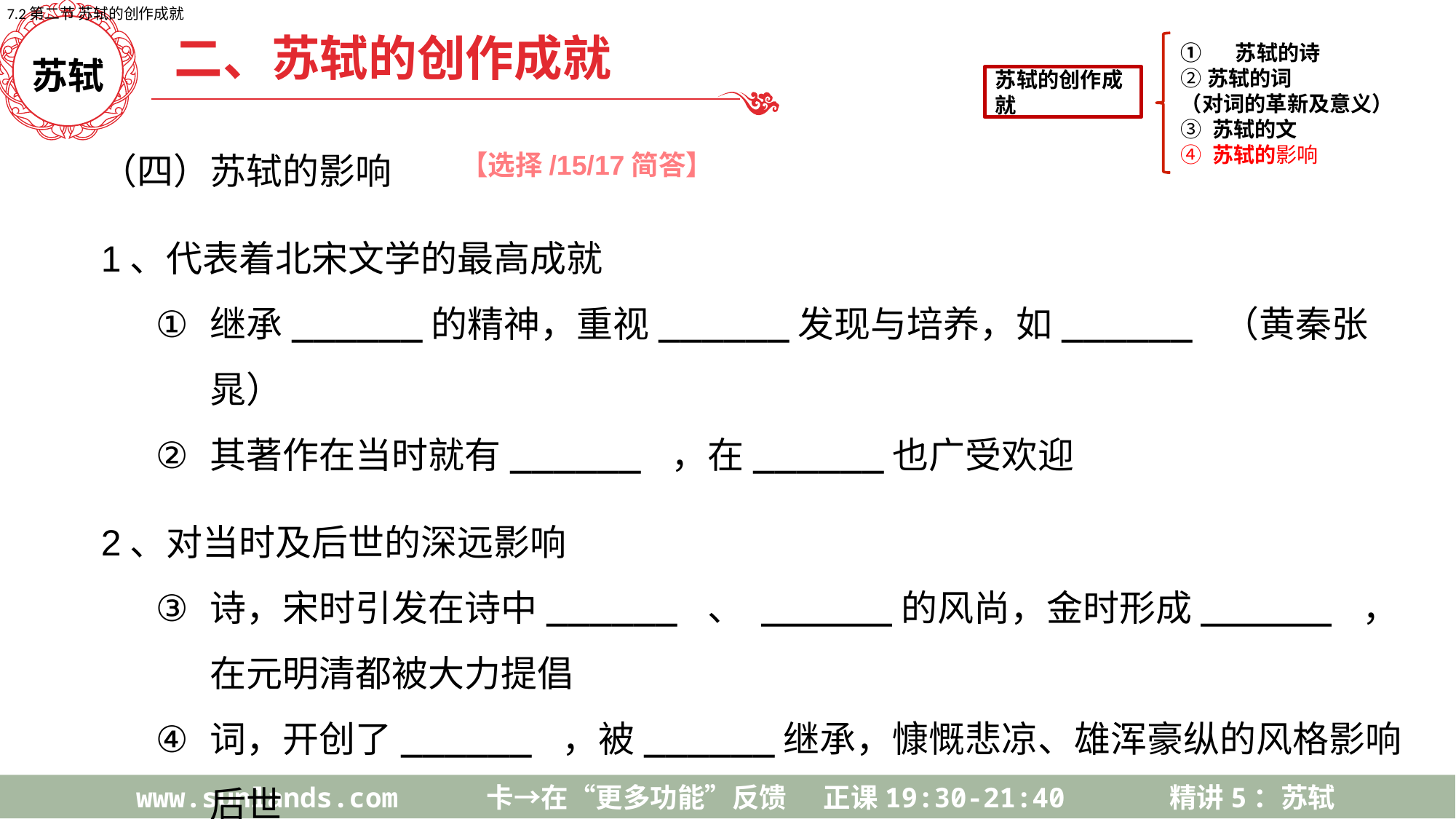

7.2第二节 苏轼的创作成就

二、苏轼的创作成就

苏轼的创作成就
苏轼的诗
②苏轼的词
（对词的革新及意义）
③ 苏轼的文
④ 苏轼的影响
苏轼

（四）苏轼的影响
1、代表着北宋文学的最高成就
继承______的精神，重视______发现与培养，如______ （黄秦张晁）
其著作在当时就有______ ，在______也广受欢迎
2、对当时及后世的深远影响
诗，宋时引发在诗中______ 、 ______的风尚，金时形成______ ，在元明清都被大力提倡
词，开创了______ ，被______继承，慷慨悲凉、雄浑豪纵的风格影响后世
文， ______说理详彻， ______自然率真、随意挥洒，受明代公安派重视
【选择/15/17简答】